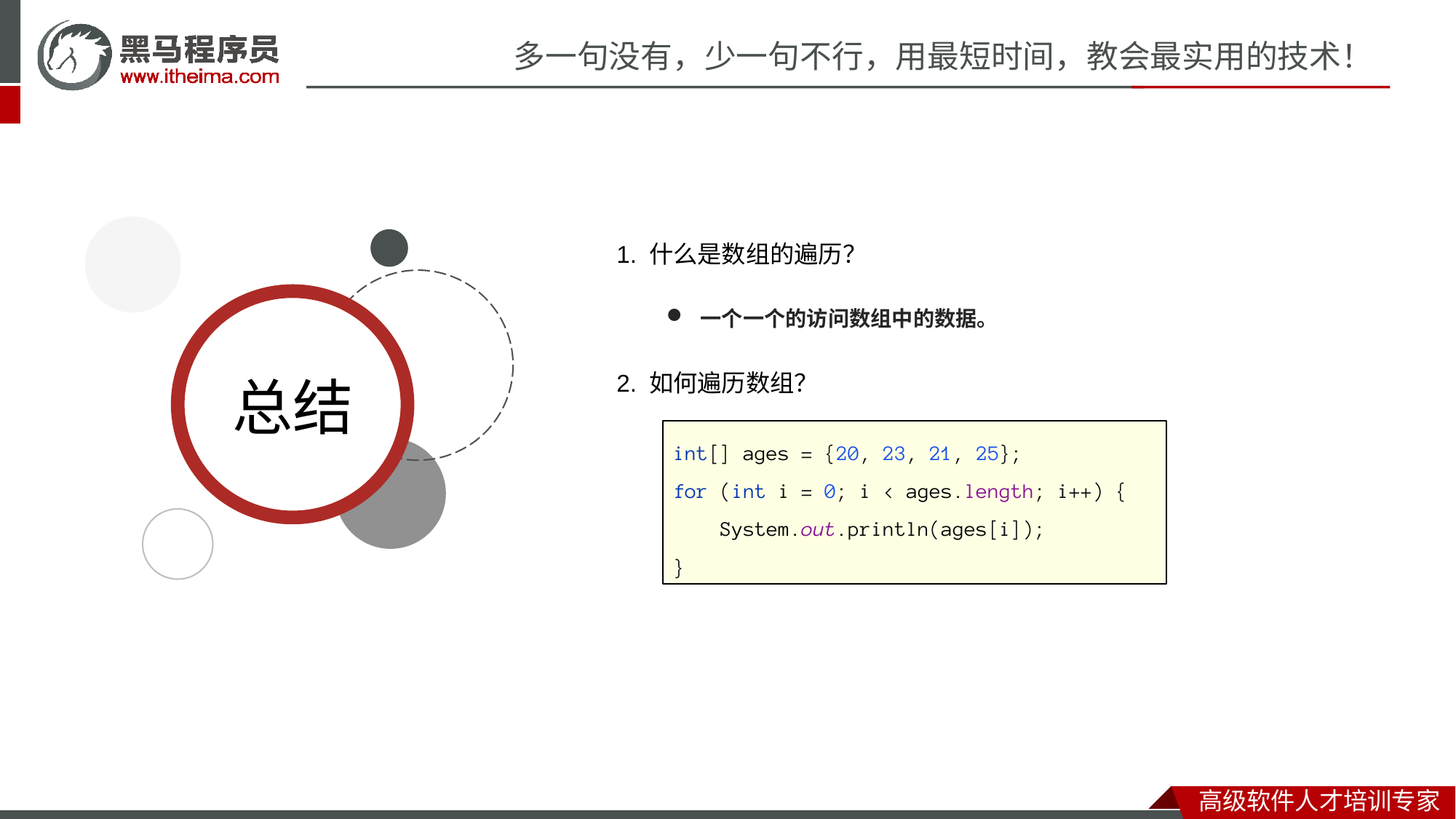

1. 什么是数组的遍历？
一个一个的访问数组中的数据。
2. 如何遍历数组？
int[] ages = {20, 23, 21, 25};
for (int i = 0; i < ages.length; i++) {
    System.out.println(ages[i]);
}